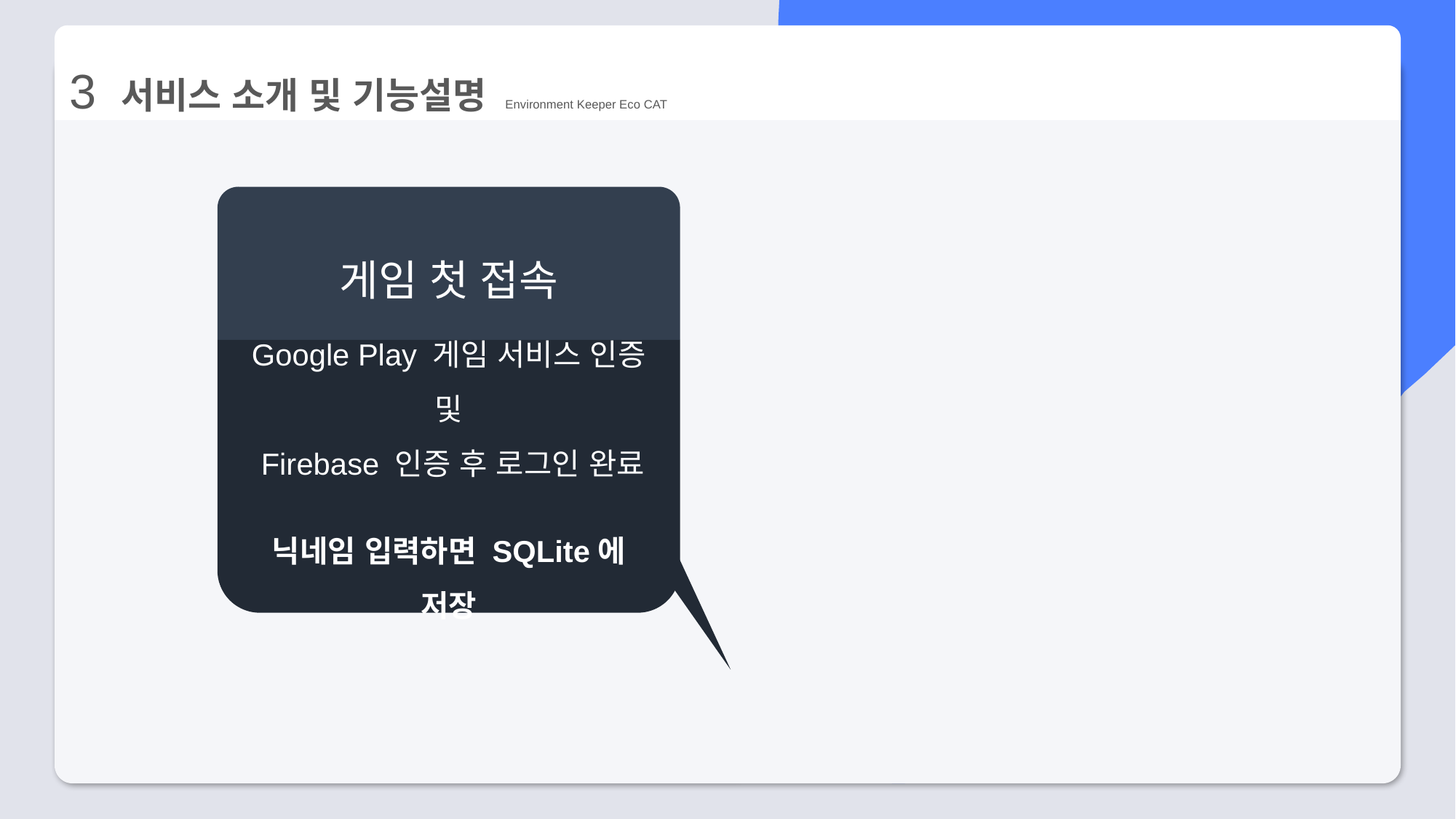

3 서비스 소개 및 기능설명 Environment Keeper Eco CAT

게임 첫 접속
Google Play 게임 서비스 인증 및
 Firebase 인증 후 로그인 완료

닉네임 입력하면 SQLite에 저장